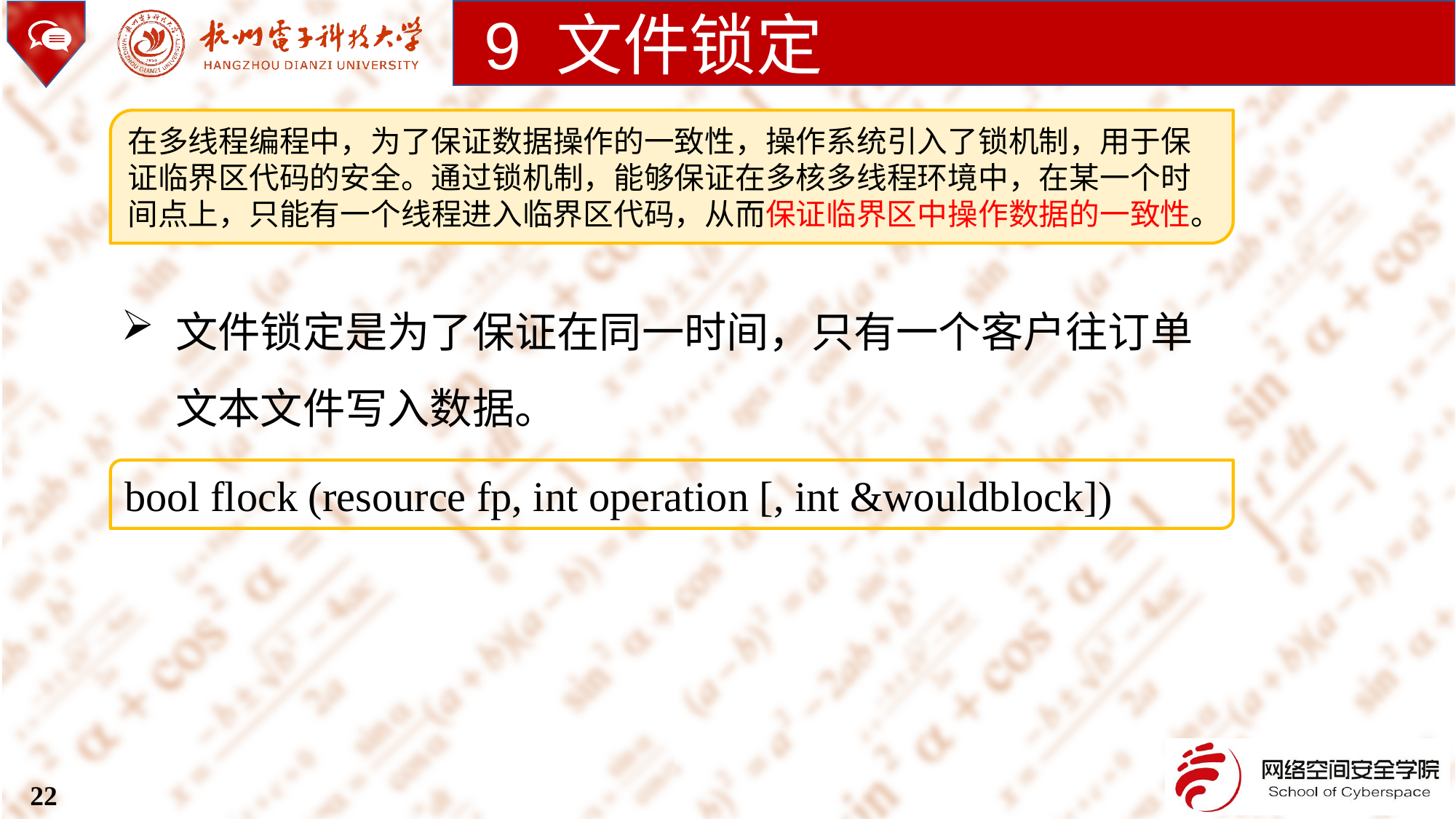

9 文件锁定
在多线程编程中，为了保证数据操作的一致性，操作系统引入了锁机制，用于保证临界区代码的安全。通过锁机制，能够保证在多核多线程环境中，在某一个时间点上，只能有一个线程进入临界区代码，从而保证临界区中操作数据的一致性。
文件锁定是为了保证在同一时间，只有一个客户往订单文本文件写入数据。
bool flock (resource fp, int operation [, int &wouldblock])
22